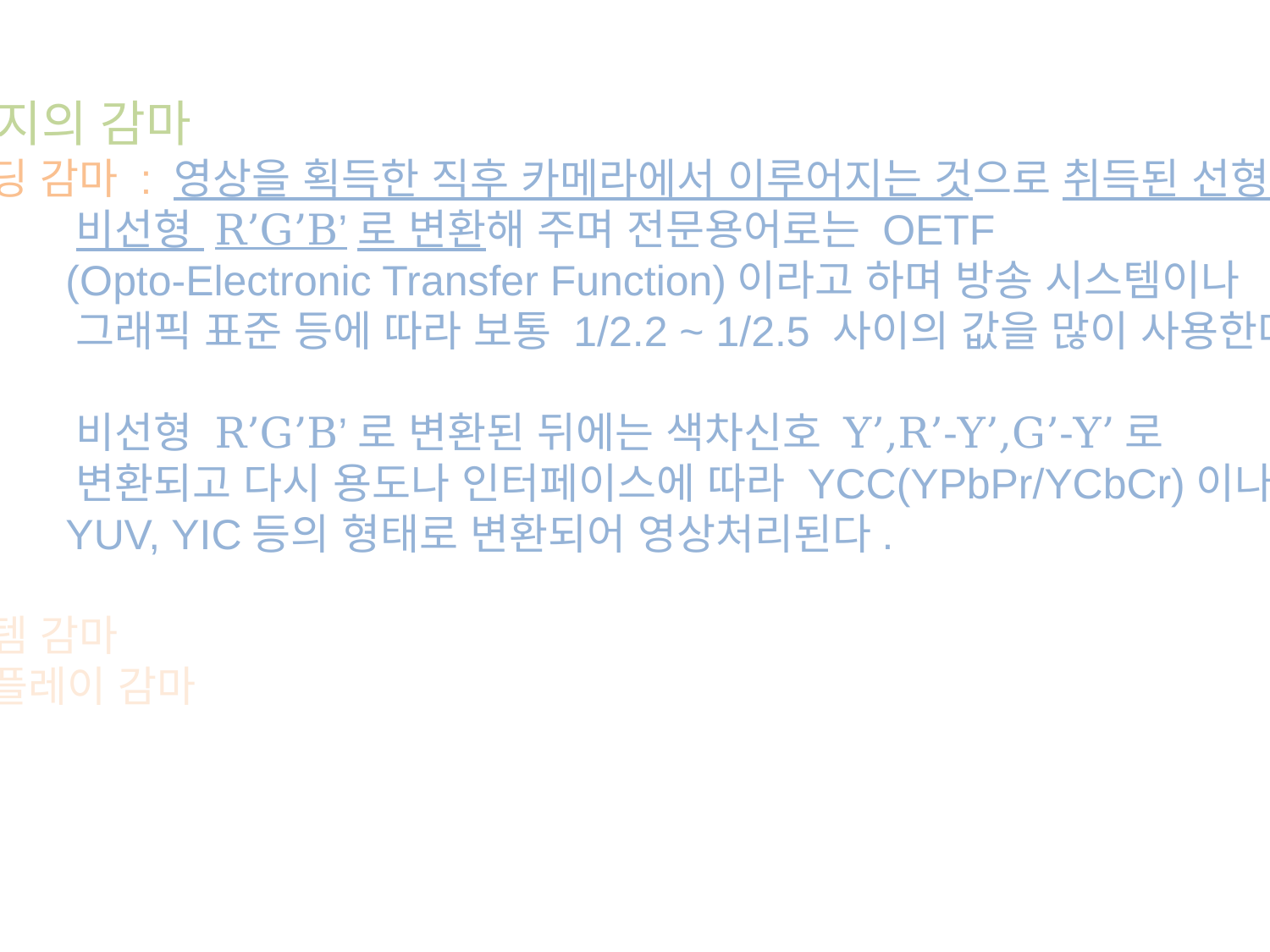

3가지의 감마
인코딩 감마 : 영상을 획득한 직후 카메라에서 이루어지는 것으로 취득된 선형 RGB를
             비선형 R’G’B’로 변환해 주며 전문용어로는 OETF
             (Opto-Electronic Transfer Function)이라고 하며 방송 시스템이나
             그래픽 표준 등에 따라 보통 1/2.2 ~ 1/2.5 사이의 값을 많이 사용한다.

             비선형 R’G’B’로 변환된 뒤에는 색차신호 Y’,R’-Y’,G’-Y’로
             변환되고 다시 용도나 인터페이스에 따라 YCC(YPbPr/YCbCr)이나
             YUV, YIC등의 형태로 변환되어 영상처리된다.

시스템 감마
디스플레이 감마